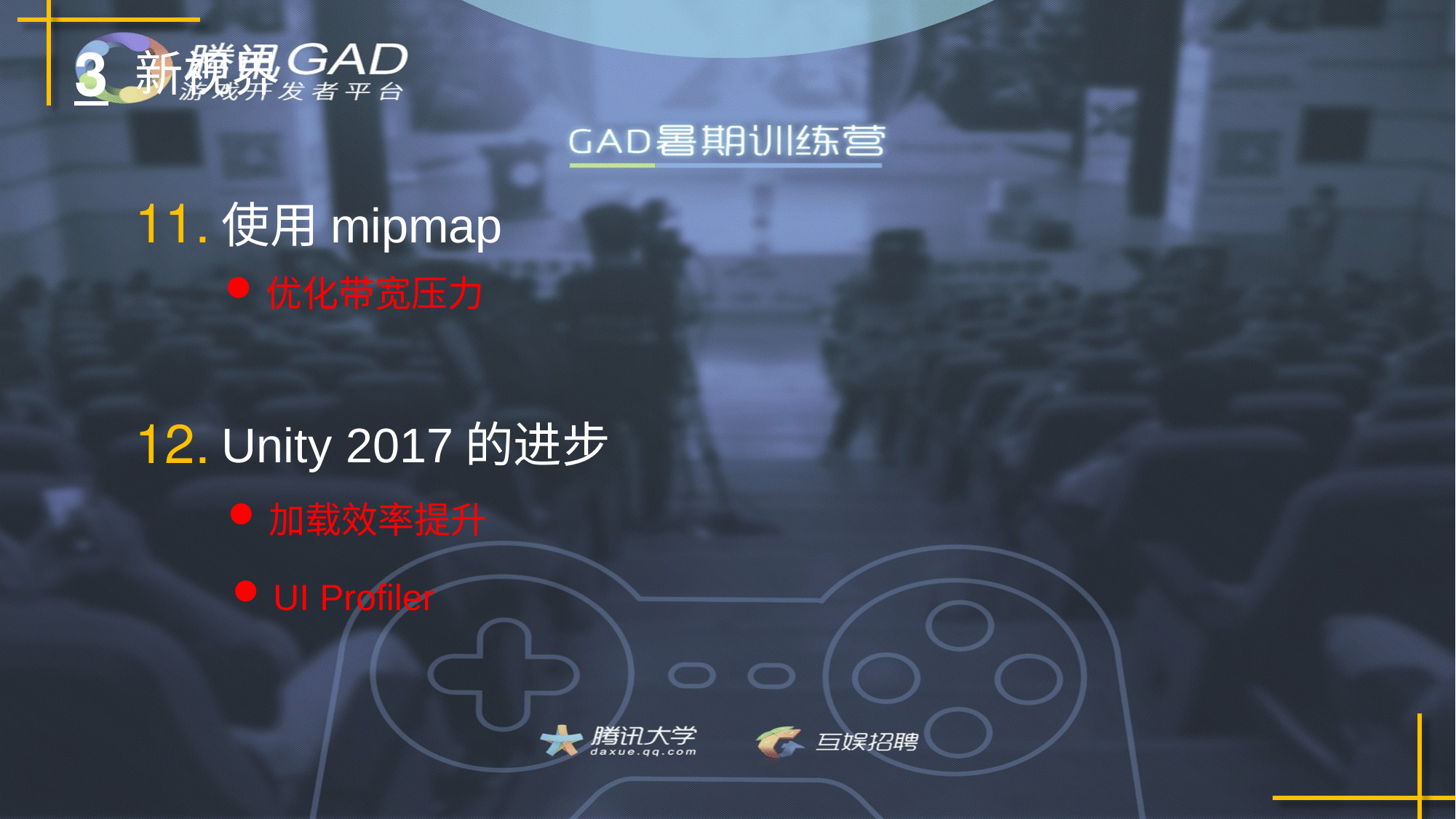

3
新视界
11.
使用mipmap
优化带宽压力
12.
Unity 2017的进步
加载效率提升
UI Profiler